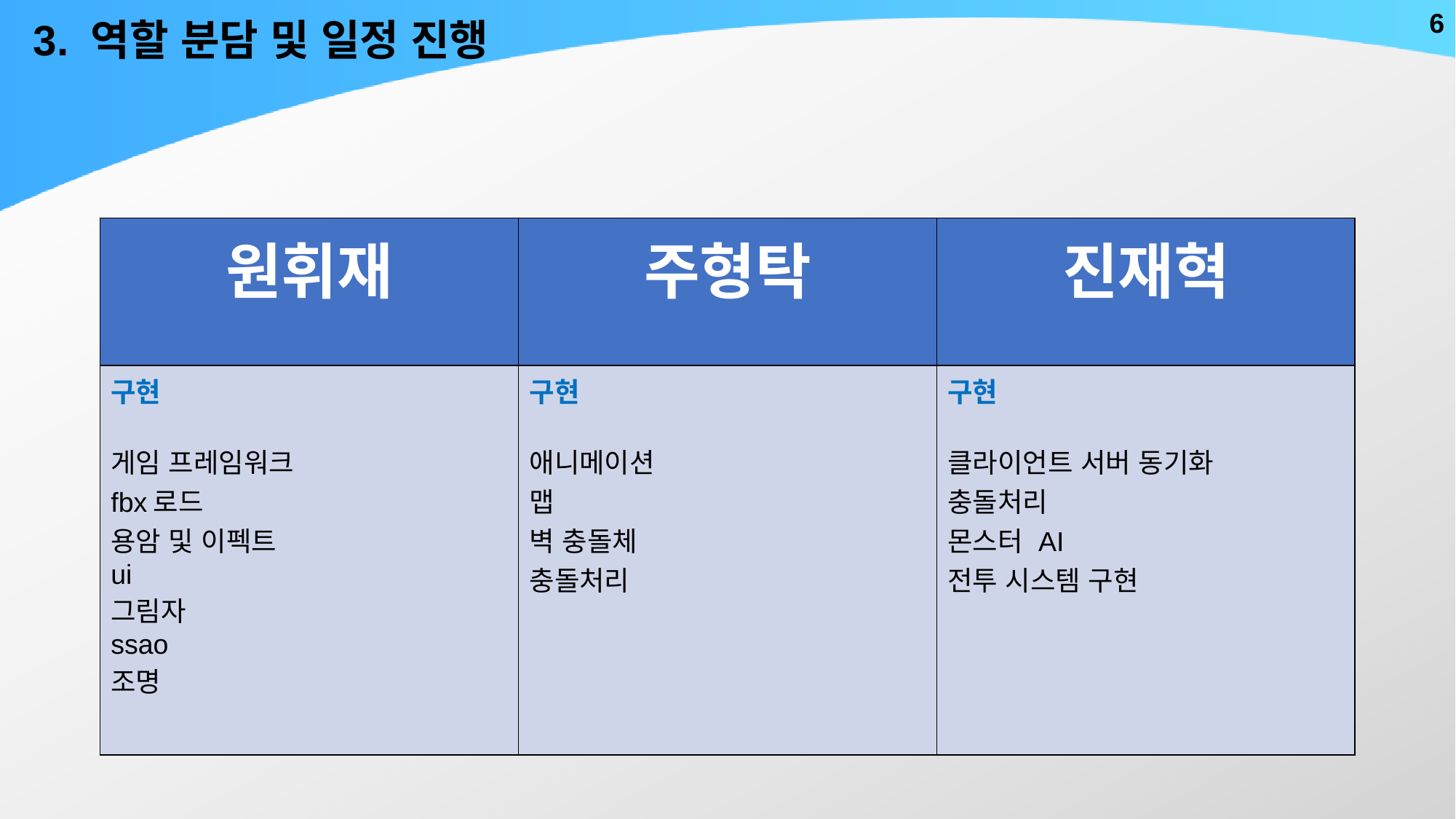

6
3. 역할 분담 및 일정 진행
| 원휘재 | 주형탁 | 진재혁 |
| --- | --- | --- |
| 구현 게임 프레임워크 fbx로드 용암 및 이펙트 ui 그림자 ssao 조명 | 구현 애니메이션 맵 벽 충돌체 충돌처리 | 구현 클라이언트 서버 동기화 충돌처리 몬스터 AI 전투 시스템 구현 |